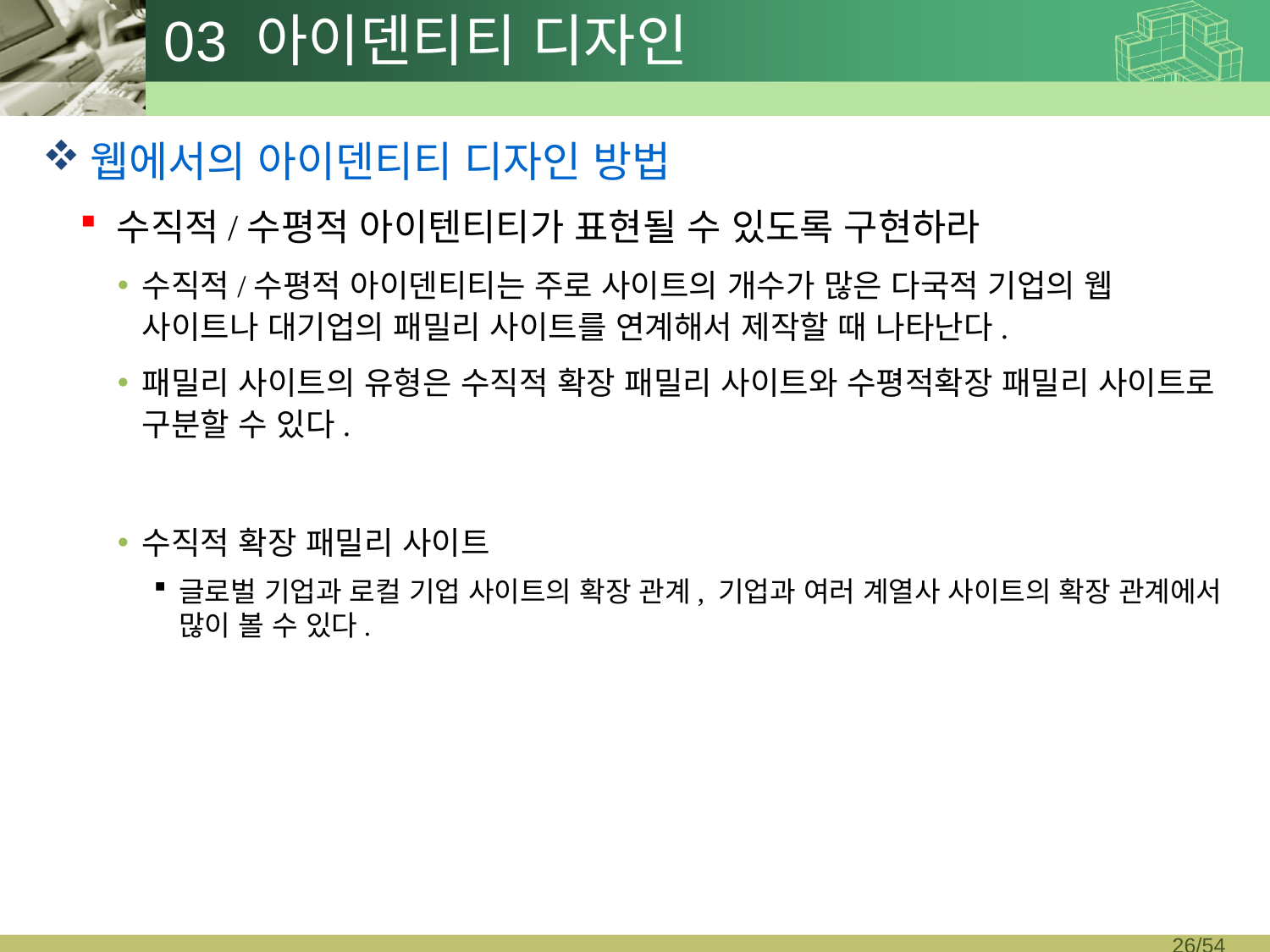

# 03 아이덴티티 디자인
웹에서의 아이덴티티 디자인 방법
수직적/수평적 아이텐티티가 표현될 수 있도록 구현하라
수직적/수평적 아이덴티티는 주로 사이트의 개수가 많은 다국적 기업의 웹 사이트나 대기업의 패밀리 사이트를 연계해서 제작할 때 나타난다.
패밀리 사이트의 유형은 수직적 확장 패밀리 사이트와 수평적확장 패밀리 사이트로 구분할 수 있다.

수직적 확장 패밀리 사이트
글로벌 기업과 로컬 기업 사이트의 확장 관계, 기업과 여러 계열사 사이트의 확장 관계에서 많이 볼 수 있다.